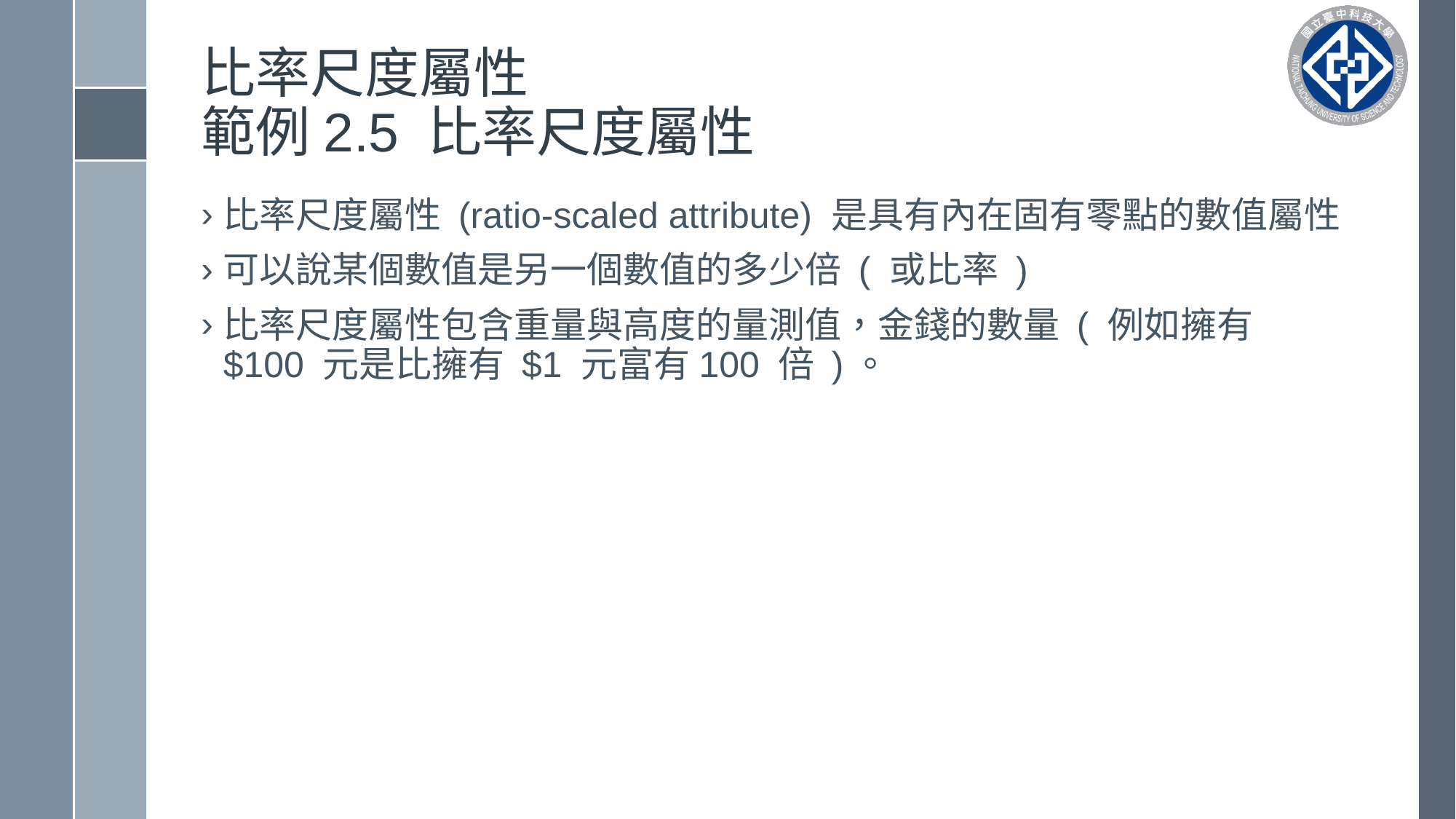

# 比率尺度屬性 範例2.5 比率尺度屬性
比率尺度屬性 (ratio-scaled attribute) 是具有內在固有零點的數值屬性
可以說某個數值是另一個數值的多少倍 ( 或比率 )
比率尺度屬性包含重量與高度的量測值，金錢的數量 ( 例如擁有 $100 元是比擁有 $1 元富有100 倍 )。